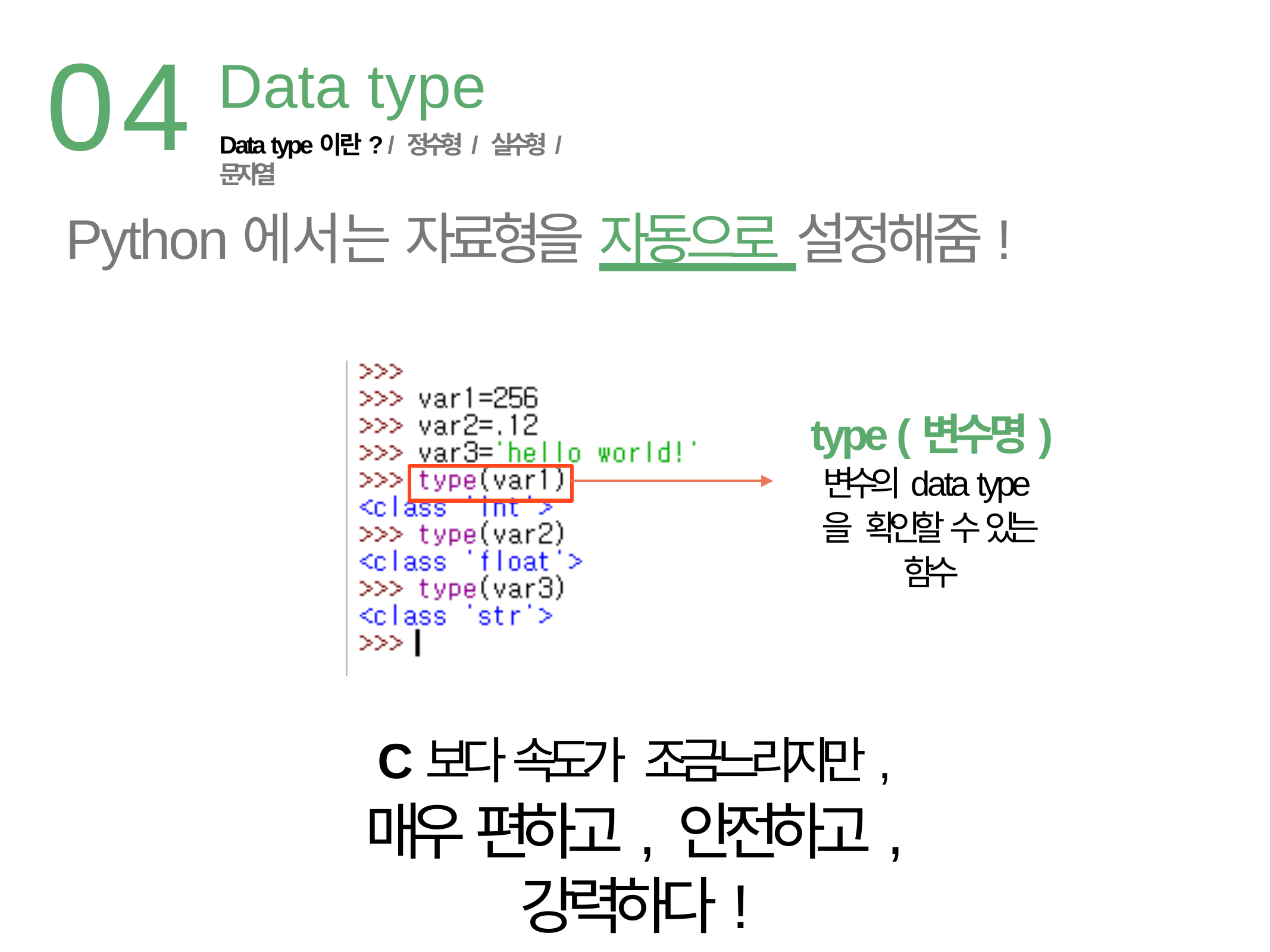

04
Data type
Data type이란? / 정수형  / 실수형  / 문자열
Python에서는 자료형을  자동으로 설정해줌!

type (변수명)  변수의 data type을  확인할  수  있는  함수

C보다 속도가  조금느리지만,
매우  편하고, 안전하고, 강력하다!